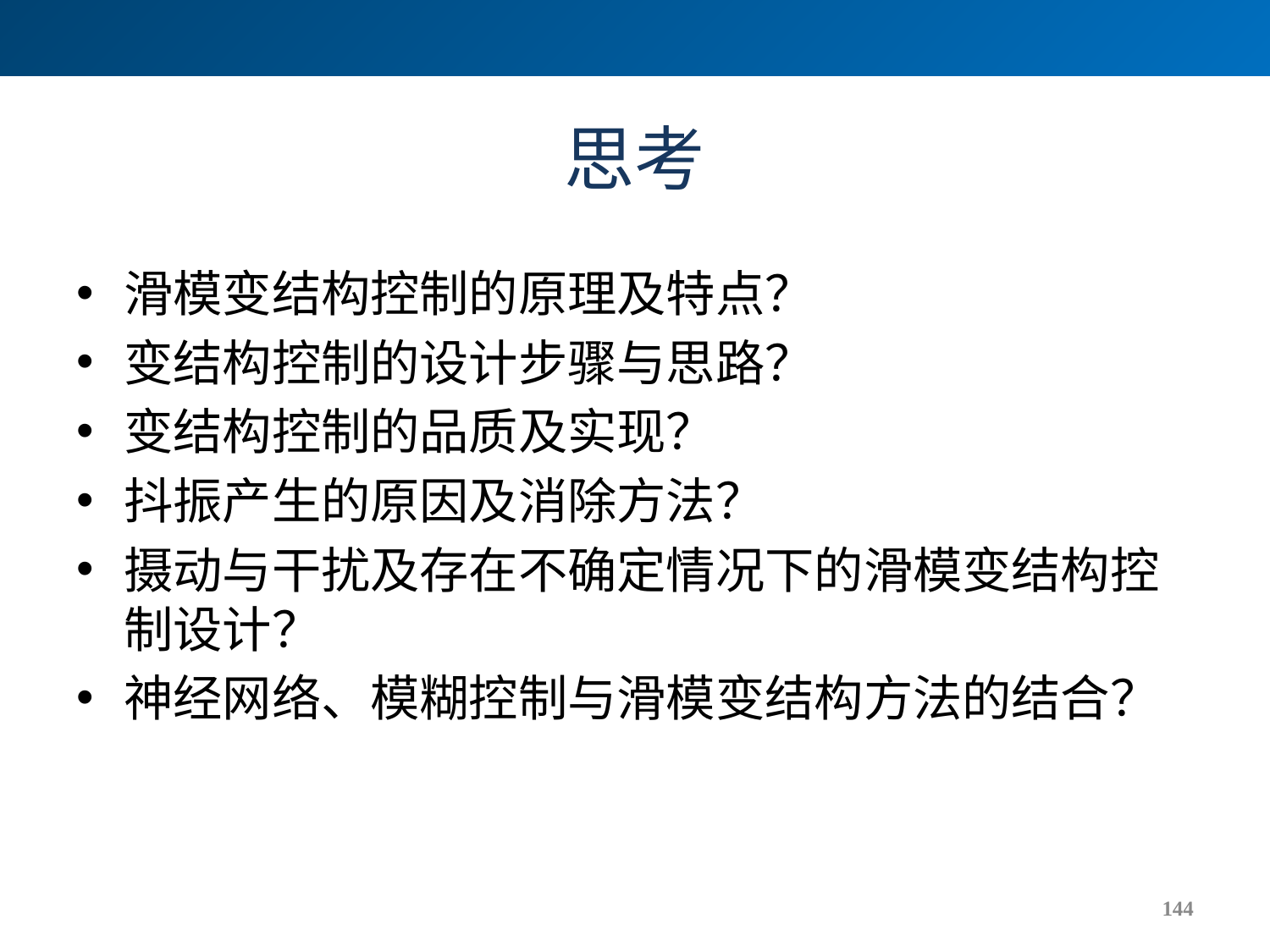

# 思考
滑模变结构控制的原理及特点？
变结构控制的设计步骤与思路？
变结构控制的品质及实现？
抖振产生的原因及消除方法？
摄动与干扰及存在不确定情况下的滑模变结构控制设计？
神经网络、模糊控制与滑模变结构方法的结合？

144